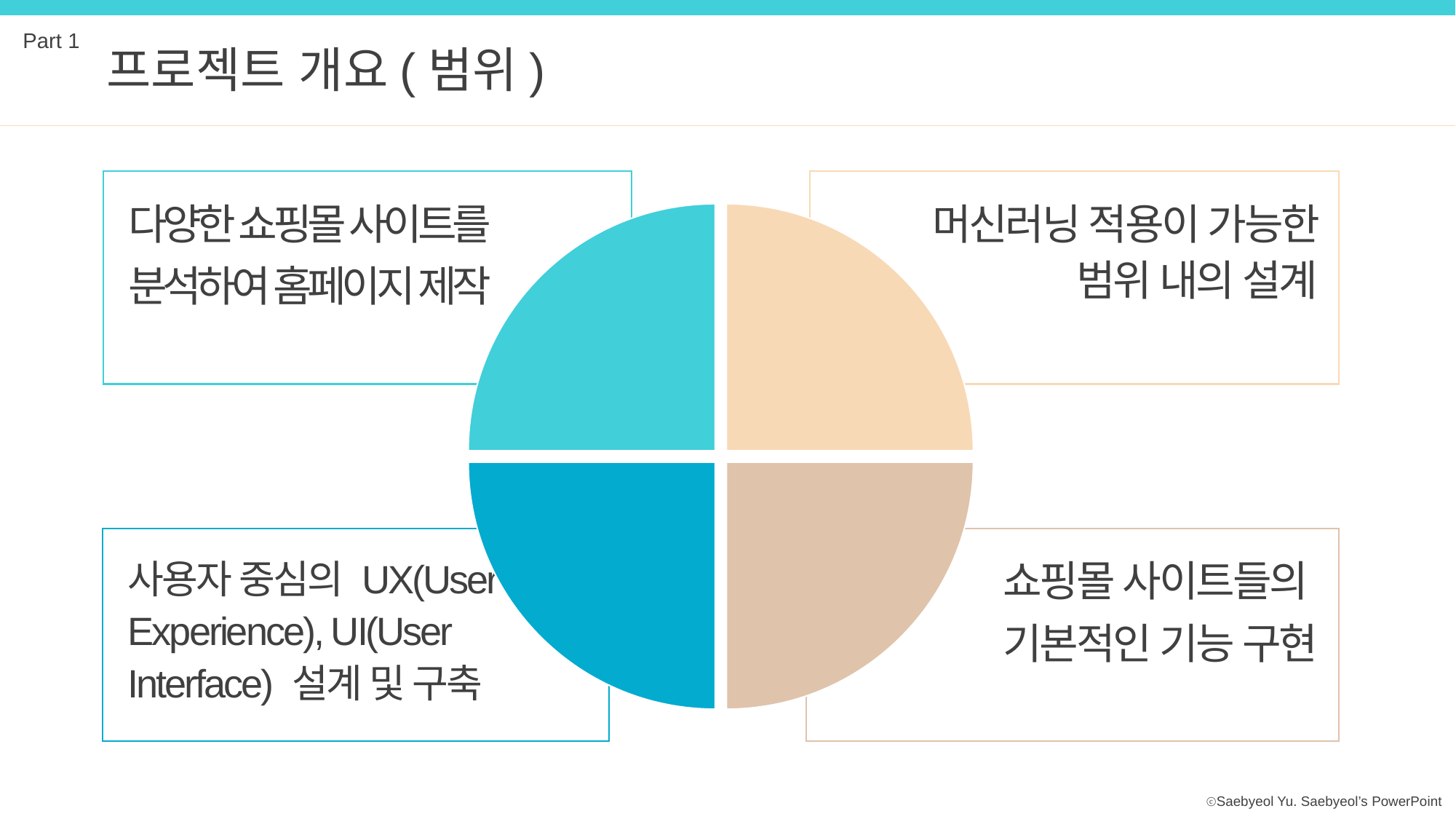

Part 1
프로젝트 개요(범위)
다양한 쇼핑몰 사이트를
분석하여 홈페이지 제작
머신러닝 적용이 가능한 범위 내의 설계

사용자 중심의 UX(User Experience), UI(User Interface) 설계 및 구축
 쇼핑몰 사이트들의
기본적인 기능 구현